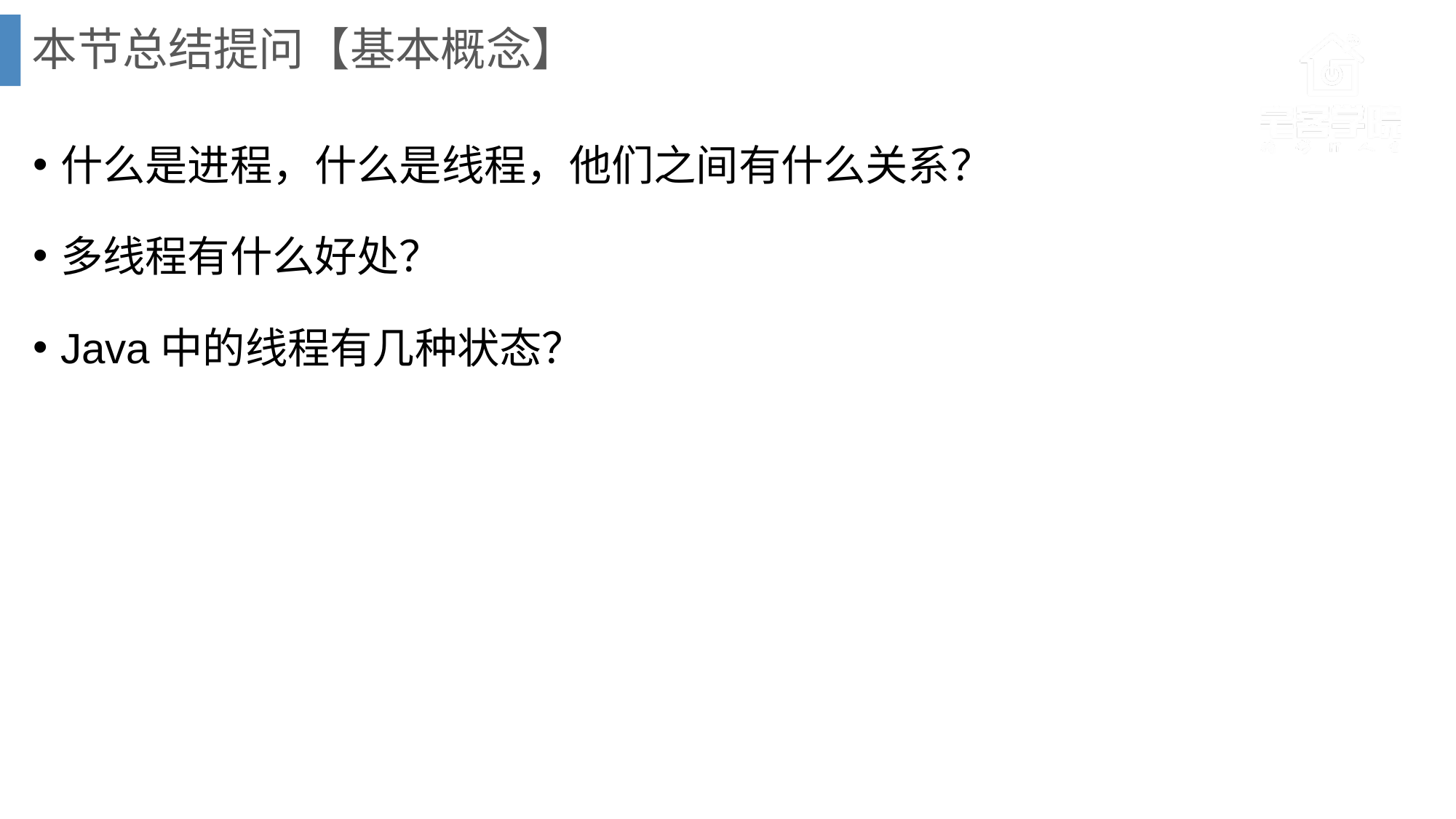

# 本节总结提问【基本概念】
什么是进程，什么是线程，他们之间有什么关系？
多线程有什么好处？
Java中的线程有几种状态？